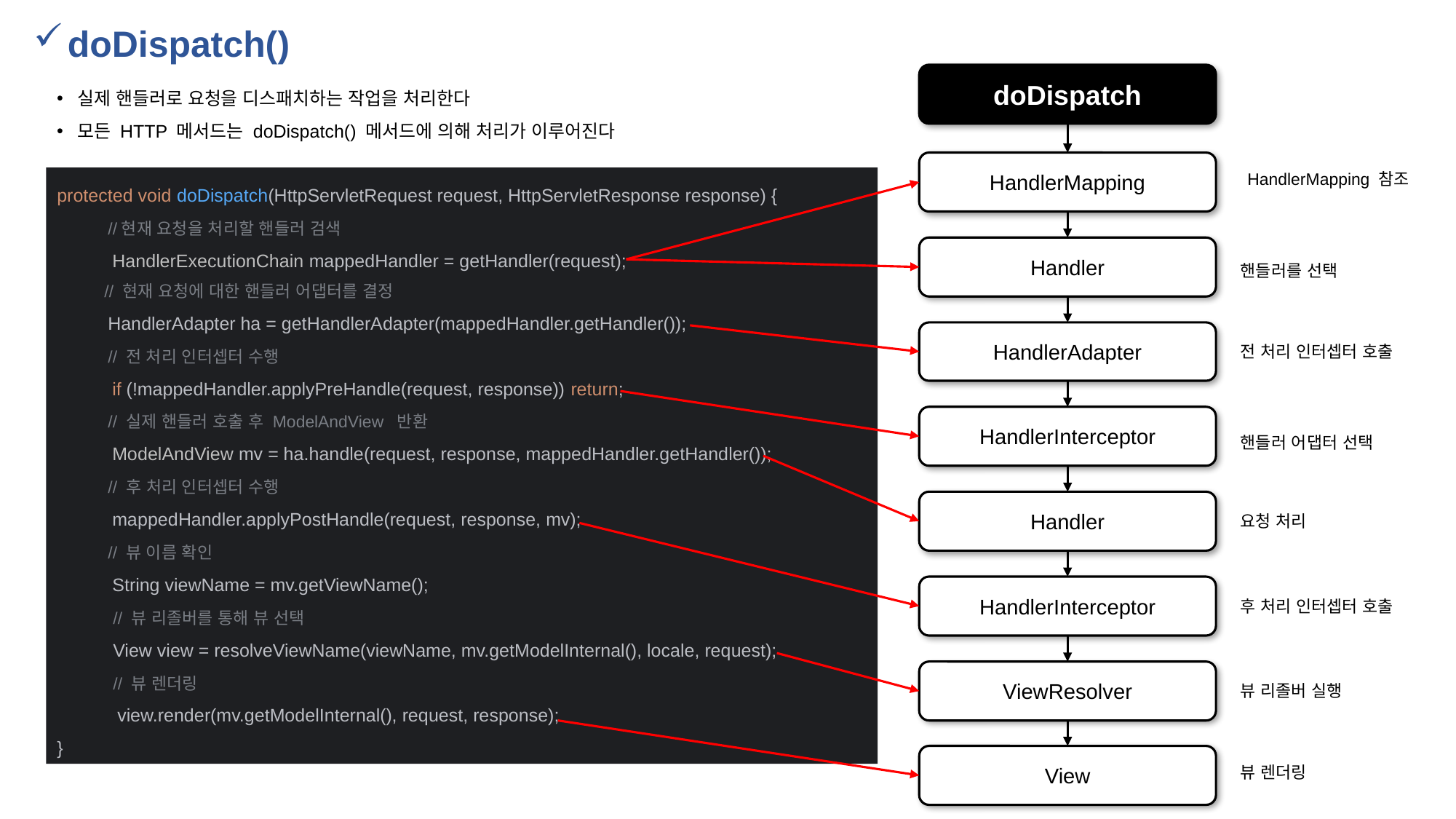

doDispatch()
doDispatch
실제 핸들러로 요청을 디스패치하는 작업을 처리한다
모든 HTTP 메서드는 doDispatch() 메서드에 의해 처리가 이루어진다
HandlerMapping
HandlerMapping 참조
protected void doDispatch(HttpServletRequest request, HttpServletResponse response) {
          //현재 요청을 처리할 핸들러 검색
          HandlerExecutionChain mappedHandler = getHandler(request);
          // 현재 요청에 대한 핸들러 어댑터를 결정
          HandlerAdapter ha = getHandlerAdapter(mappedHandler.getHandler());
          // 전 처리 인터셉터 수행
          if (!mappedHandler.applyPreHandle(request, response)) return;
          // 실제 핸들러 호출 후 ModelAndView  반환
          ModelAndView mv = ha.handle(request, response, mappedHandler.getHandler());
          // 후 처리 인터셉터 수행
          mappedHandler.applyPostHandle(request, response, mv);
          // 뷰 이름 확인
          String viewName = mv.getViewName();
           // 뷰 리졸버를 통해 뷰 선택
           View view = resolveViewName(viewName, mv.getModelInternal(), locale, request);
           // 뷰 렌더링
           view.render(mv.getModelInternal(), request, response);
}
Handler
핸들러를 선택
HandlerAdapter
전 처리 인터셉터 호출
HandlerInterceptor
핸들러 어댑터 선택
Handler
요청 처리
HandlerInterceptor
후 처리 인터셉터 호출
ViewResolver
뷰 리졸버 실행
View
뷰 렌더링